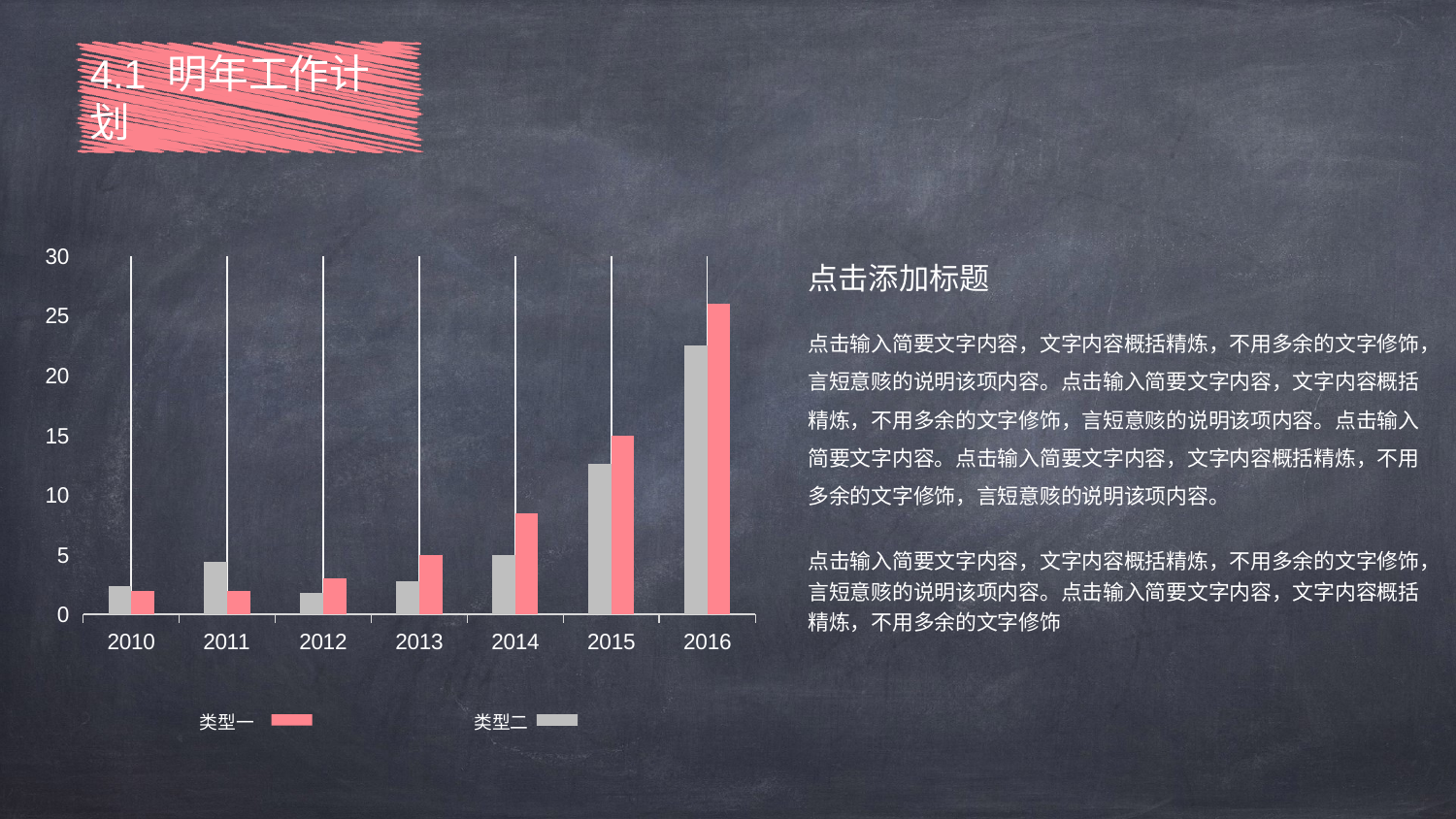

4.1 明年工作计划

### Chart

| Category | Series 2 | Series 3 |
|---|---|---|
| 2010 | 2.4 | 2.0 |
| 2011 | 4.4 | 2.0 |
| 2012 | 1.8 | 3.0 |
| 2013 | 2.8 | 5.0 |
| 2014 | 5.0 | 8.5 |
| 2015 | 12.6 | 15.0 |
| 2016 | 22.5 | 26.0 |
点击添加标题
点击输入简要文字内容，文字内容概括精炼，不用多余的文字修饰，言短意赅的说明该项内容。点击输入简要文字内容，文字内容概括精炼，不用多余的文字修饰，言短意赅的说明该项内容。点击输入简要文字内容。点击输入简要文字内容，文字内容概括精炼，不用多余的文字修饰，言短意赅的说明该项内容。

点击输入简要文字内容，文字内容概括精炼，不用多余的文字修饰，言短意赅的说明该项内容。点击输入简要文字内容，文字内容概括精炼，不用多余的文字修饰
类型一

类型二